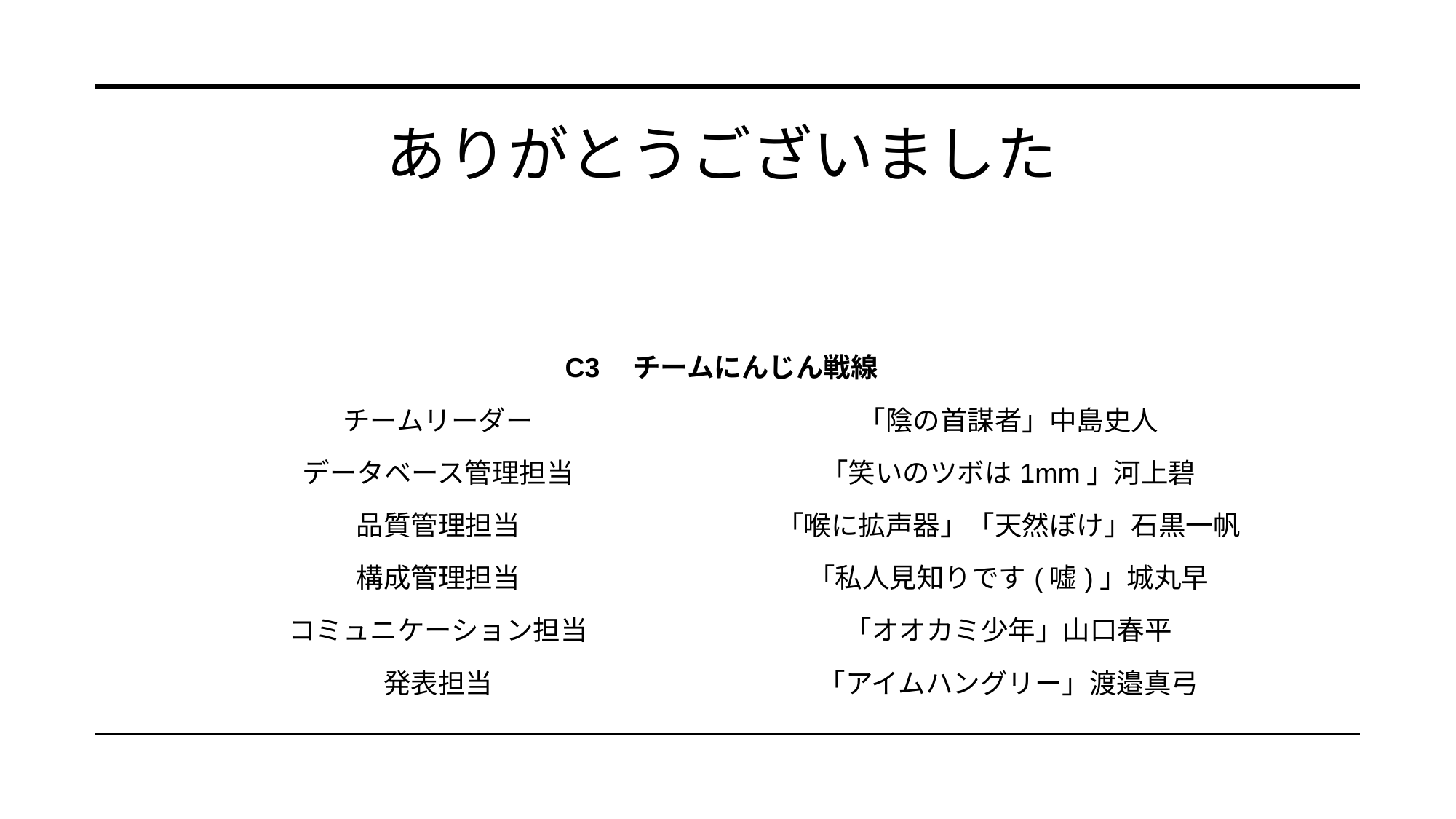

# ありがとうございました
| C3　チームにんじん戦線 |  |
| --- | --- |
| チームリーダー | 「陰の首謀者」中島史人 |
| データベース管理担当 | 「笑いのツボは1mm」河上碧 |
| 品質管理担当 | 「喉に拡声器」「天然ぼけ」石黒一帆 |
| 構成管理担当 | 「私人見知りです(嘘)」城丸早 |
| コミュニケーション担当 | 「オオカミ少年」山口春平 |
| 発表担当 | 「アイムハングリー」渡邉真弓 |